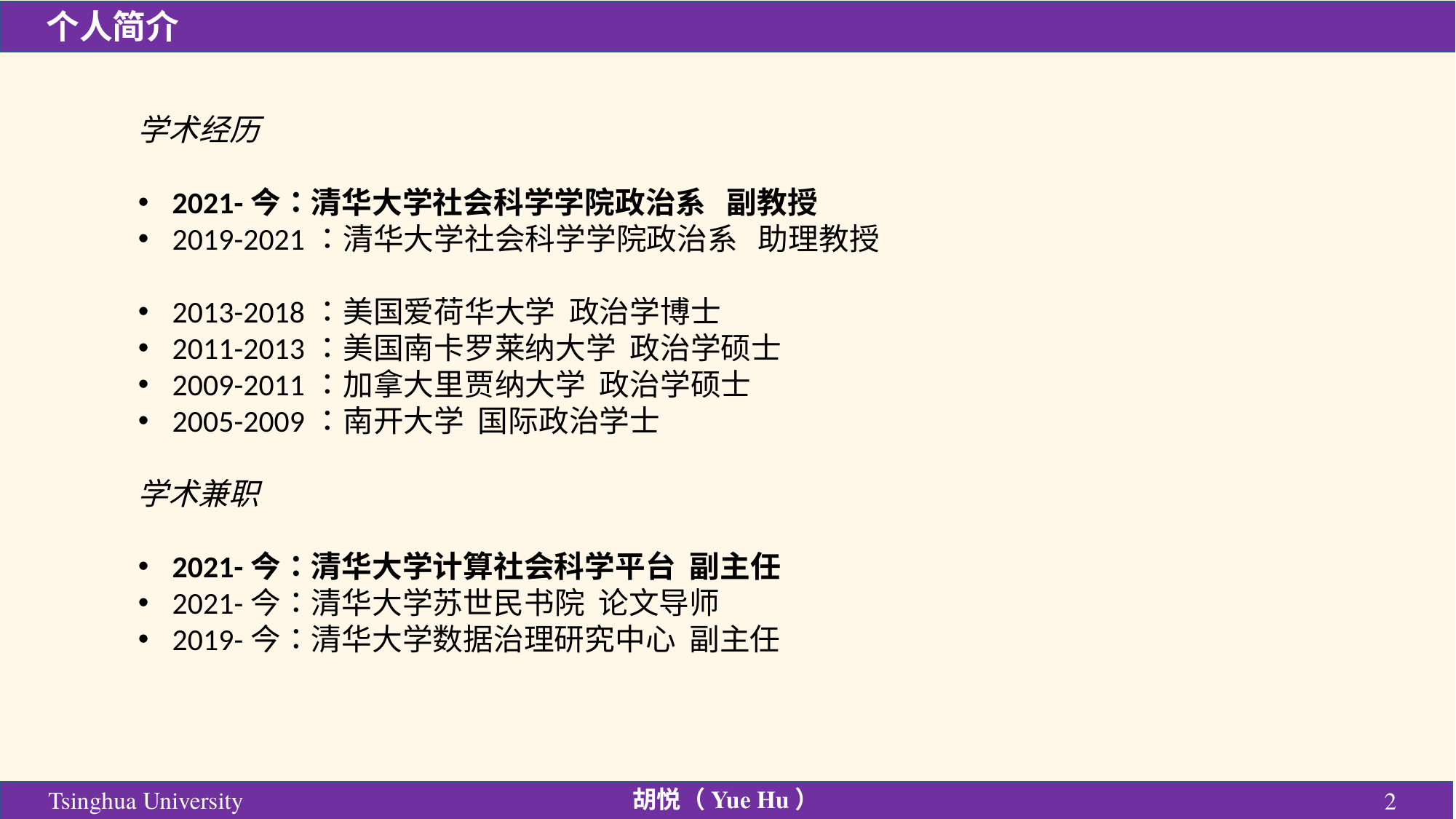

个人简介

学术经历

2021-今：清华大学社会科学学院政治系   副教授
2019-2021：清华大学社会科学学院政治系   助理教授

2013-2018：美国爱荷华大学  政治学博士
2011-2013：美国南卡罗莱纳大学  政治学硕士
2009-2011：加拿大里贾纳大学  政治学硕士
2005-2009：南开大学  国际政治学士

学术兼职

2021-今：清华大学计算社会科学平台  副主任
2021-今：清华大学苏世民书院  论文导师
2019-今：清华大学数据治理研究中心  副主任
胡悦（Yue Hu）
Tsinghua University
2